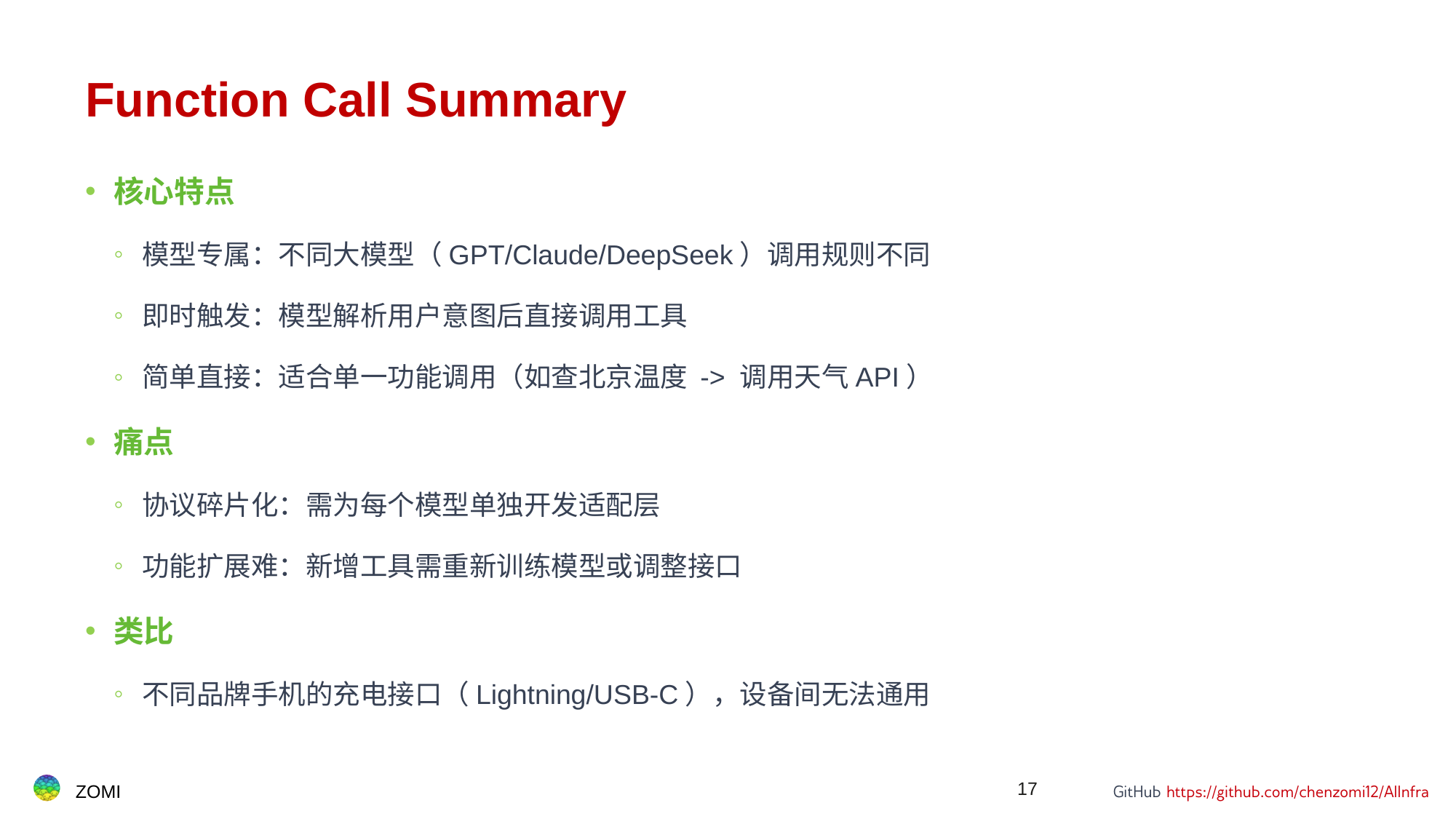

# Function Call Summary
核心特点
模型专属：不同大模型（GPT/Claude/DeepSeek）调用规则不同
即时触发：模型解析用户意图后直接调用工具
简单直接：适合单一功能调用（如查北京温度 -> 调用天气API）
痛点
协议碎片化：需为每个模型单独开发适配层
功能扩展难：新增工具需重新训练模型或调整接口
类比
不同品牌手机的充电接口（Lightning/USB-C），设备间无法通用